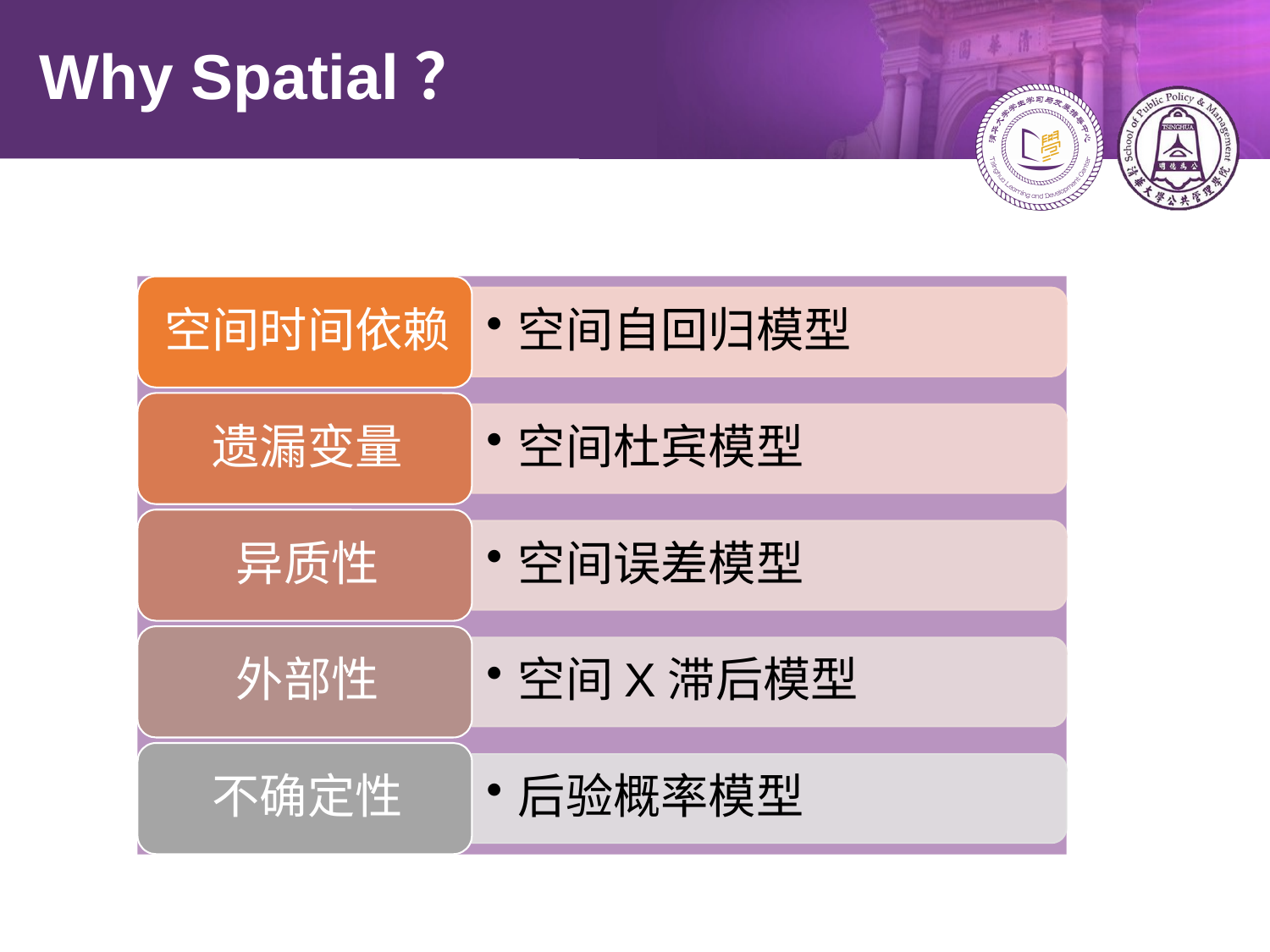

# Why Spatial？
空间自回归模型
空间时间依赖
空间杜宾模型
遗漏变量
空间误差模型
异质性
空间X滞后模型
外部性
后验概率模型
不确定性